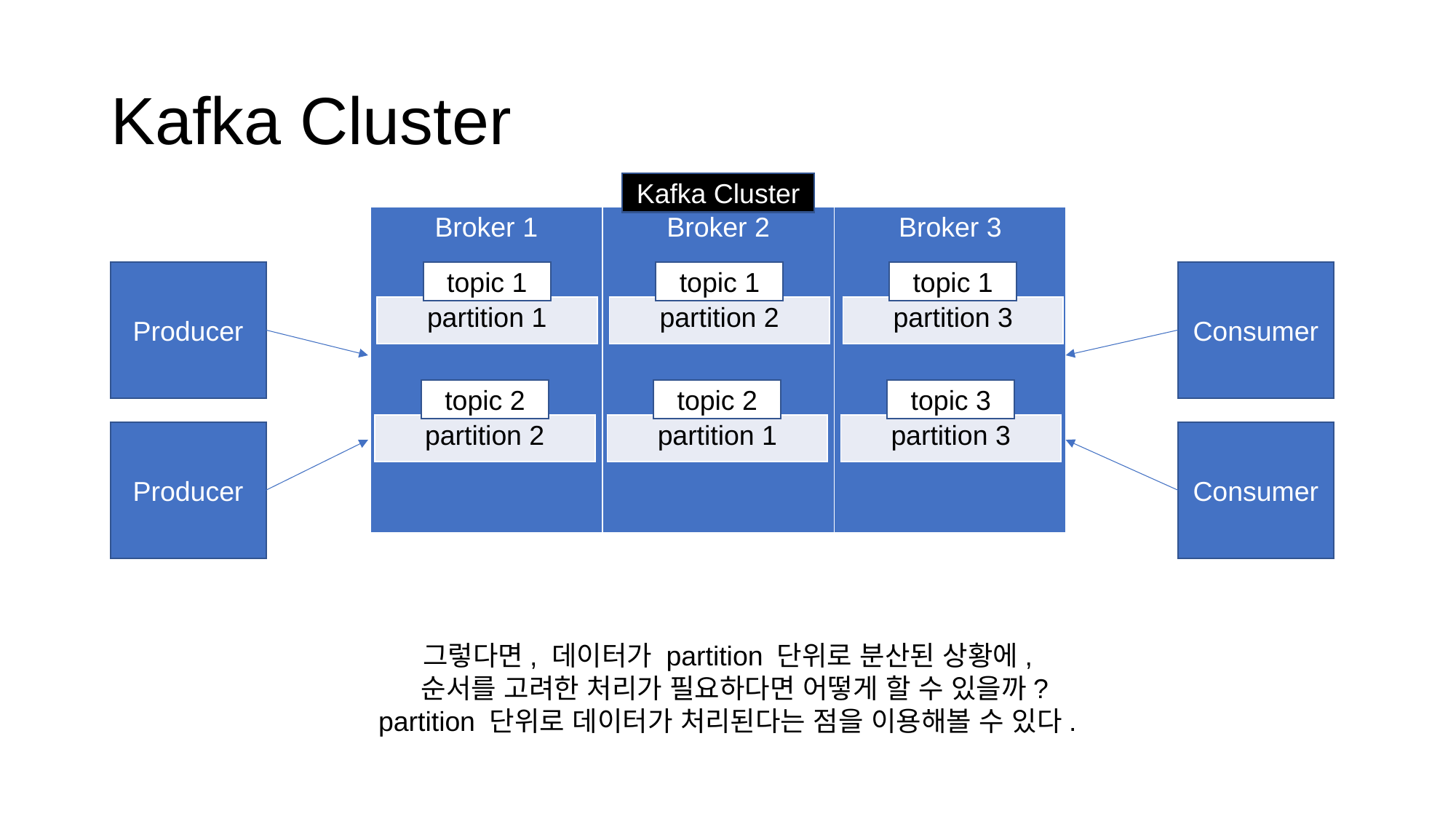

# Kafka Cluster
Kafka Cluster
| Broker 1 | Broker 2 | Broker 3 |
| --- | --- | --- |
Producer
Consumer
topic 1
topic 1
topic 1
| partition 1 |
| --- |
| partition 2 |
| --- |
| partition 3 |
| --- |
topic 2
topic 2
topic 3
| partition 2 |
| --- |
| partition 1 |
| --- |
| partition 3 |
| --- |
Producer
Consumer
그렇다면, 데이터가 partition 단위로 분산된 상황에,
 순서를 고려한 처리가 필요하다면 어떻게 할 수 있을까?
partition 단위로 데이터가 처리된다는 점을 이용해볼 수 있다.